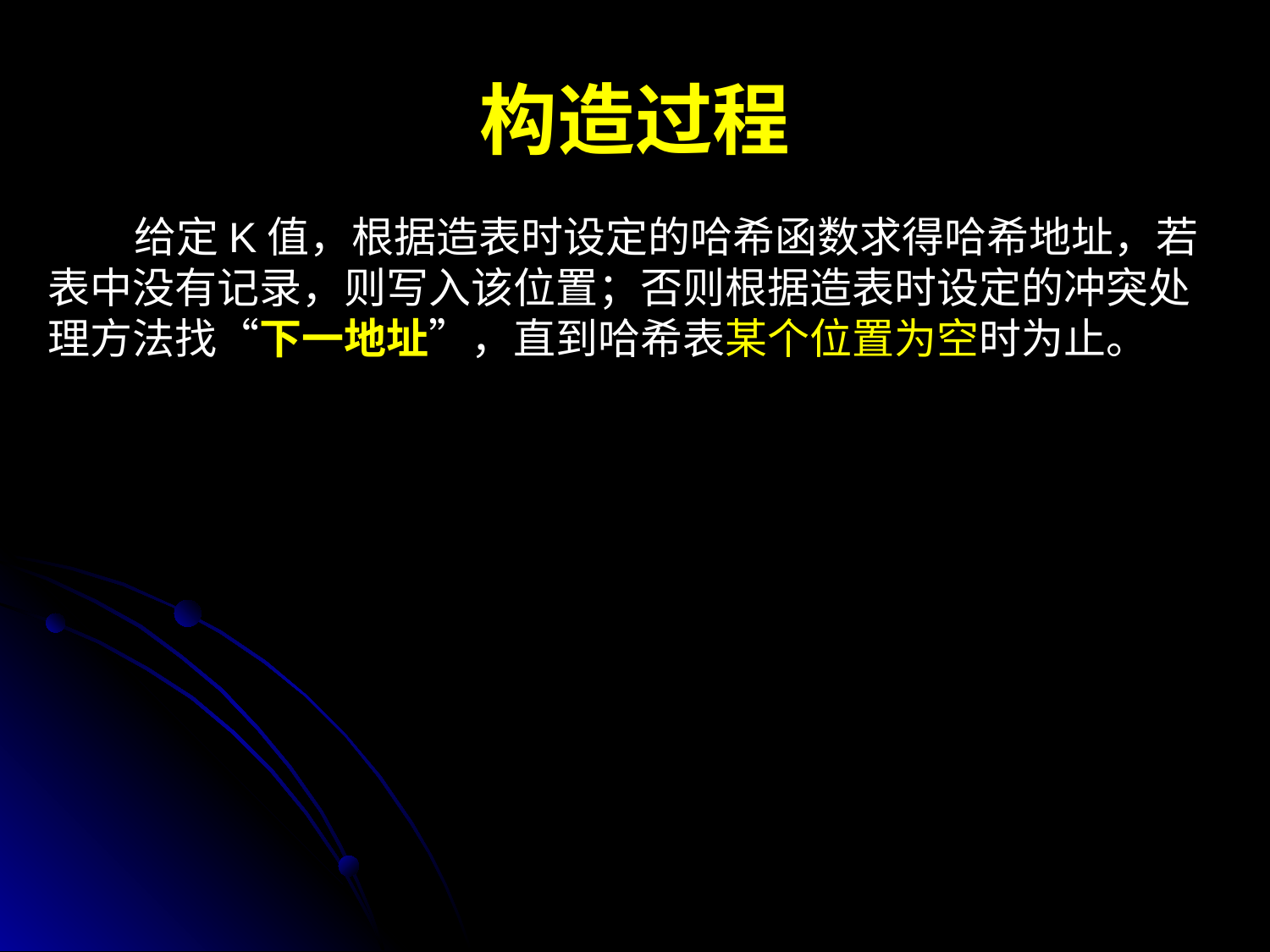

构造过程
        给定K值，根据造表时设定的哈希函数求得哈希地址，若表中没有记录，则写入该位置；否则根据造表时设定的冲突处理方法找“下一地址”，直到哈希表某个位置为空时为止。